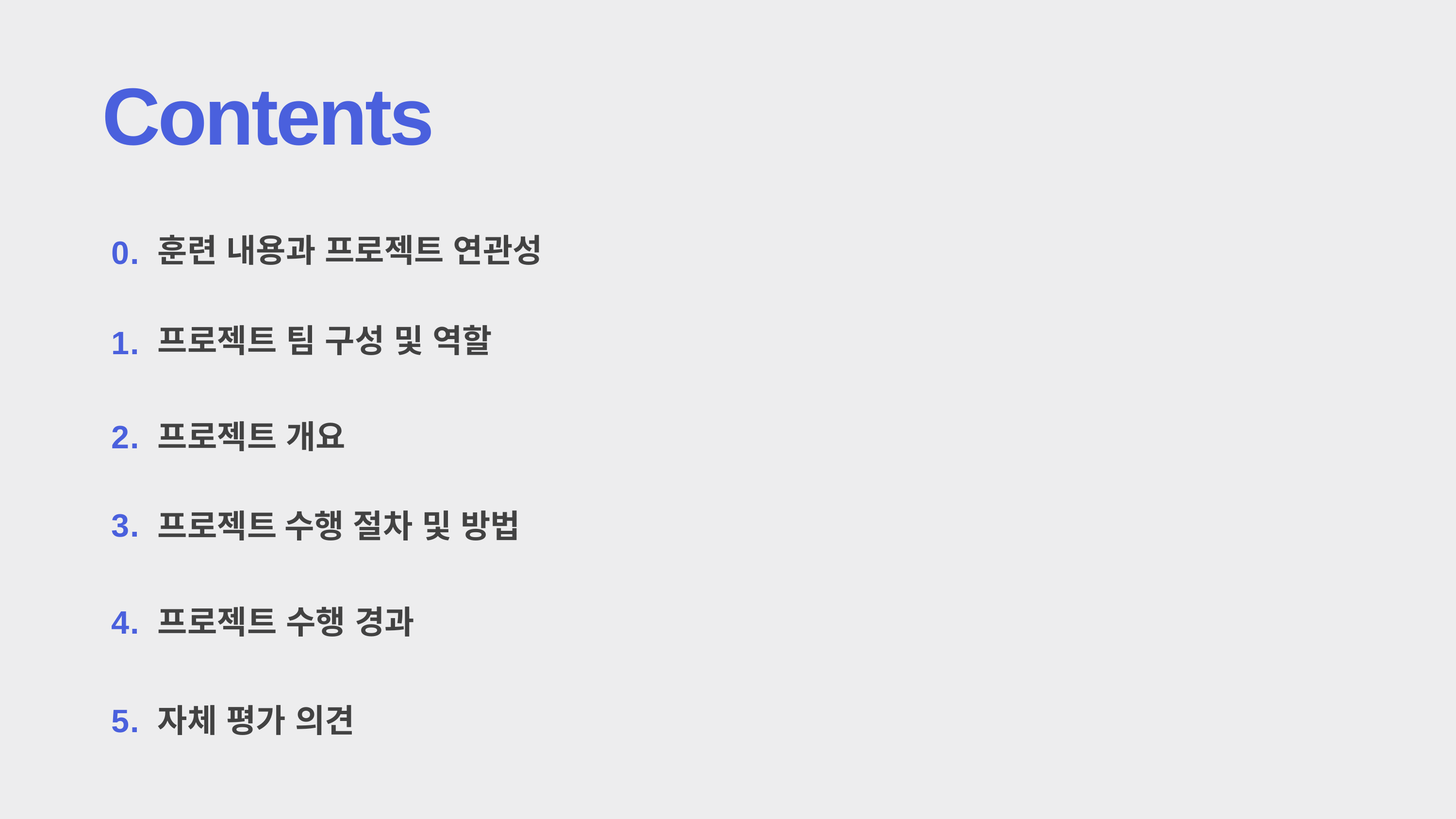

Contents
훈련 내용과 프로젝트 연관성
0.
프로젝트 팀 구성 및 역할
1.
2.
프로젝트 개요
3.
프로젝트 수행 절차 및 방법
4.
프로젝트 수행 경과
5.
자체 평가 의견